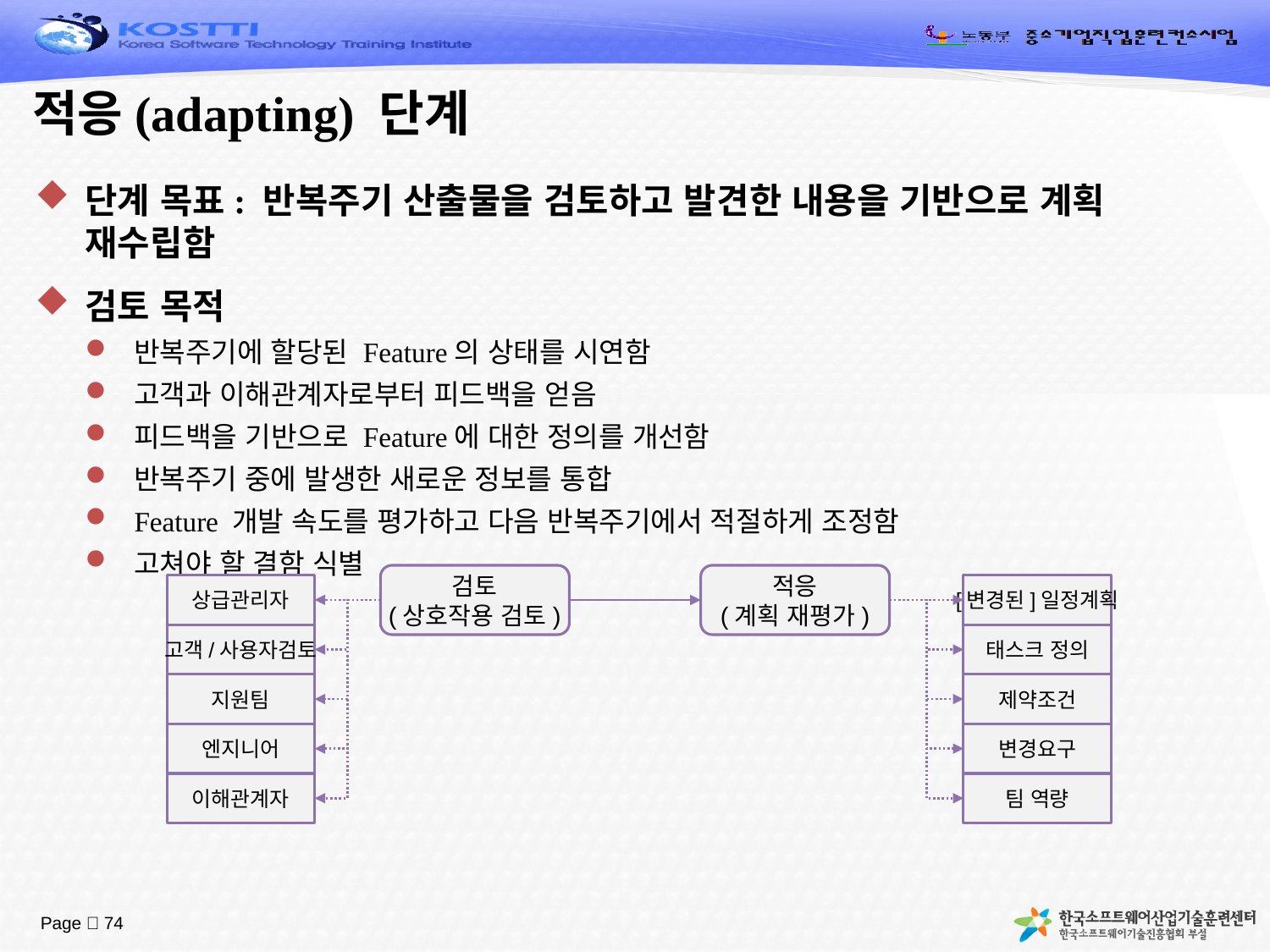

# 적응(adapting) 단계
단계 목표: 반복주기 산출물을 검토하고 발견한 내용을 기반으로 계획 재수립함
검토 목적
반복주기에 할당된 Feature의 상태를 시연함
고객과 이해관계자로부터 피드백을 얻음
피드백을 기반으로 Feature에 대한 정의를 개선함
반복주기 중에 발생한 새로운 정보를 통합
Feature 개발 속도를 평가하고 다음 반복주기에서 적절하게 조정함
고쳐야 할 결함 식별
검토
(상호작용 검토)
적응
(계획 재평가)
상급관리자
[변경된]일정계획
고객/사용자검토
태스크 정의
지원팀
제약조건
엔지니어
변경요구
이해관계자
팀 역량